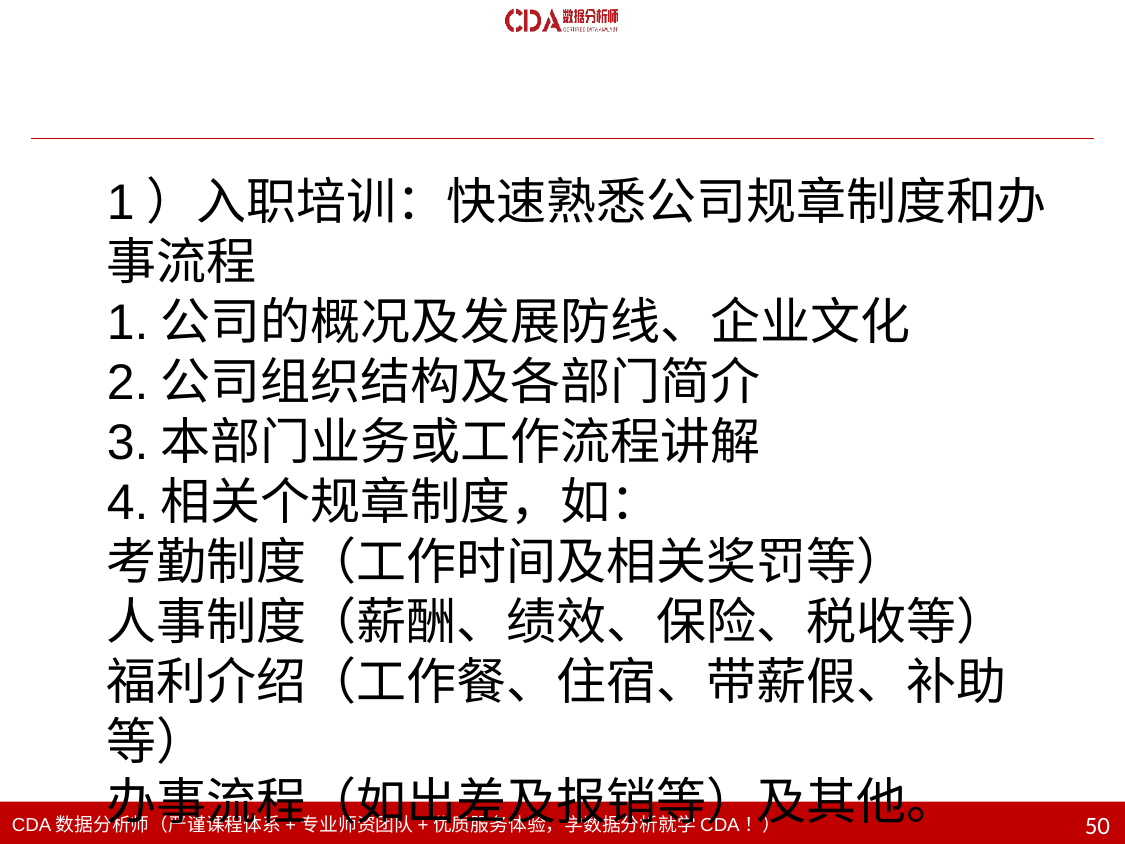

1）入职培训：快速熟悉公司规章制度和办事流程
1.公司的概况及发展防线、企业文化
2.公司组织结构及各部门简介
3.本部门业务或工作流程讲解
4.相关个规章制度，如：
考勤制度（工作时间及相关奖罚等）
人事制度（薪酬、绩效、保险、税收等）
福利介绍（工作餐、住宿、带薪假、补助等）
办事流程（如出差及报销等）及其他。
50